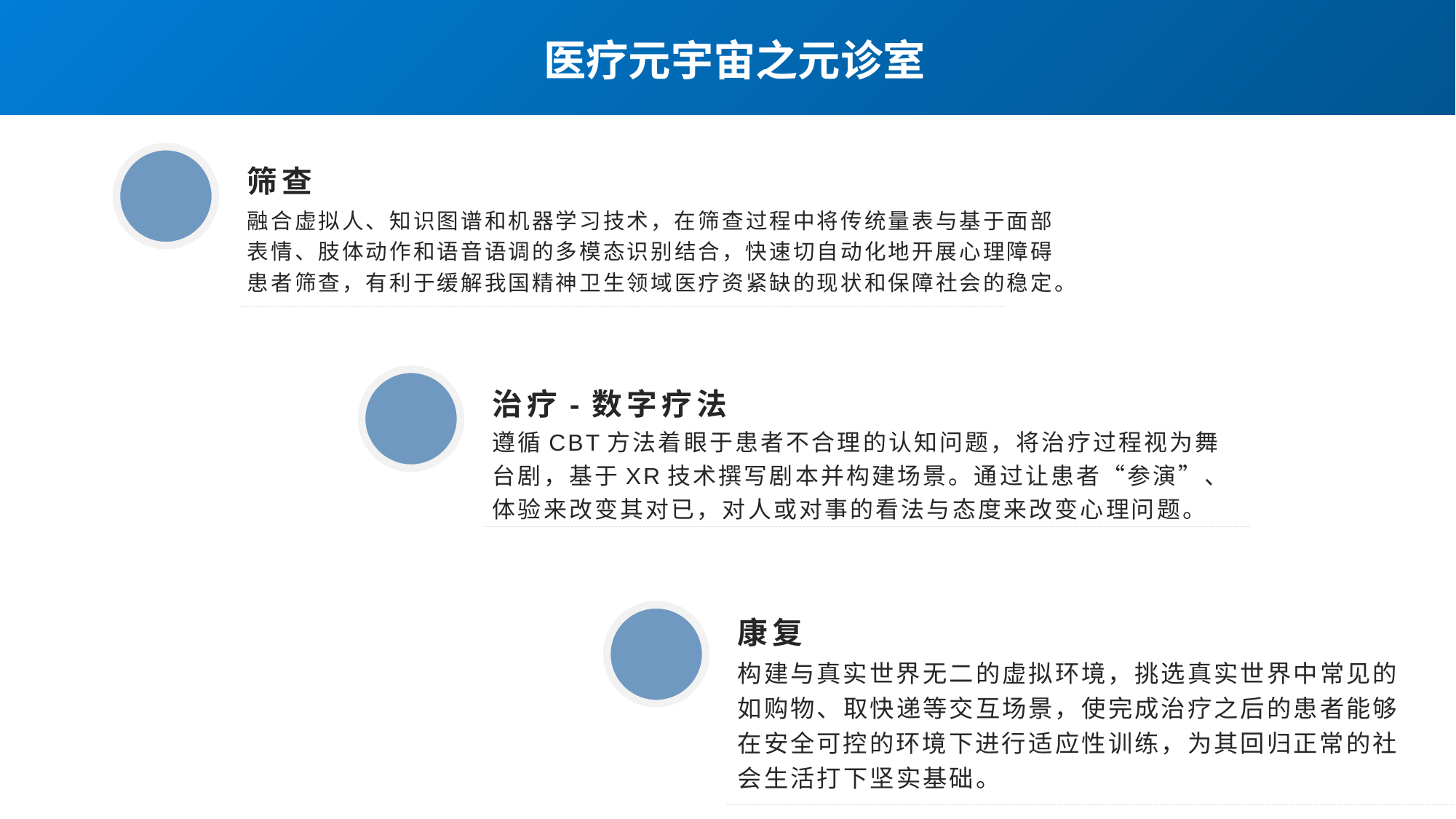

医疗元宇宙之元诊室
筛查

融合虚拟人、知识图谱和机器学习技术，在筛查过程中将传统量表与基于面部表情、肢体动作和语音语调的多模态识别结合，快速切自动化地开展心理障碍患者筛查，有利于缓解我国精神卫生领域医疗资紧缺的现状和保障社会的稳定。
治疗-数字疗法

遵循CBT方法着眼于患者不合理的认知问题，将治疗过程视为舞台剧，基于XR技术撰写剧本并构建场景。通过让患者“参演”、体验来改变其对已，对人或对事的看法与态度来改变心理问题。
康复

构建与真实世界无二的虚拟环境，挑选真实世界中常见的如购物、取快递等交互场景，使完成治疗之后的患者能够在安全可控的环境下进行适应性训练，为其回归正常的社会生活打下坚实基础。